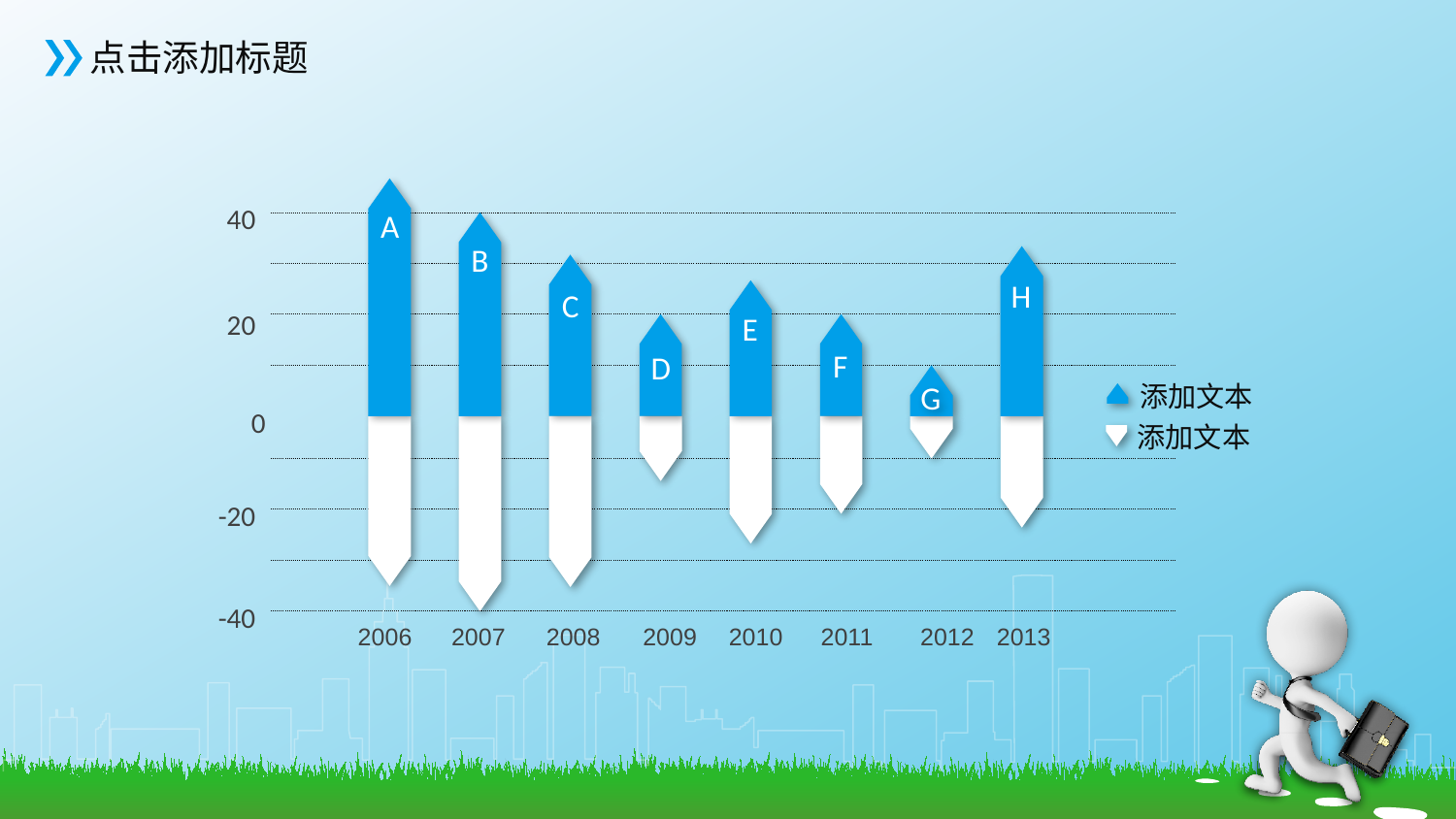

A

H

C

E

D

F

G

B

2007
40
20
0
-20
-40
2008
2009
2010
2011
2012
2013
2006
添加文本

添加文本